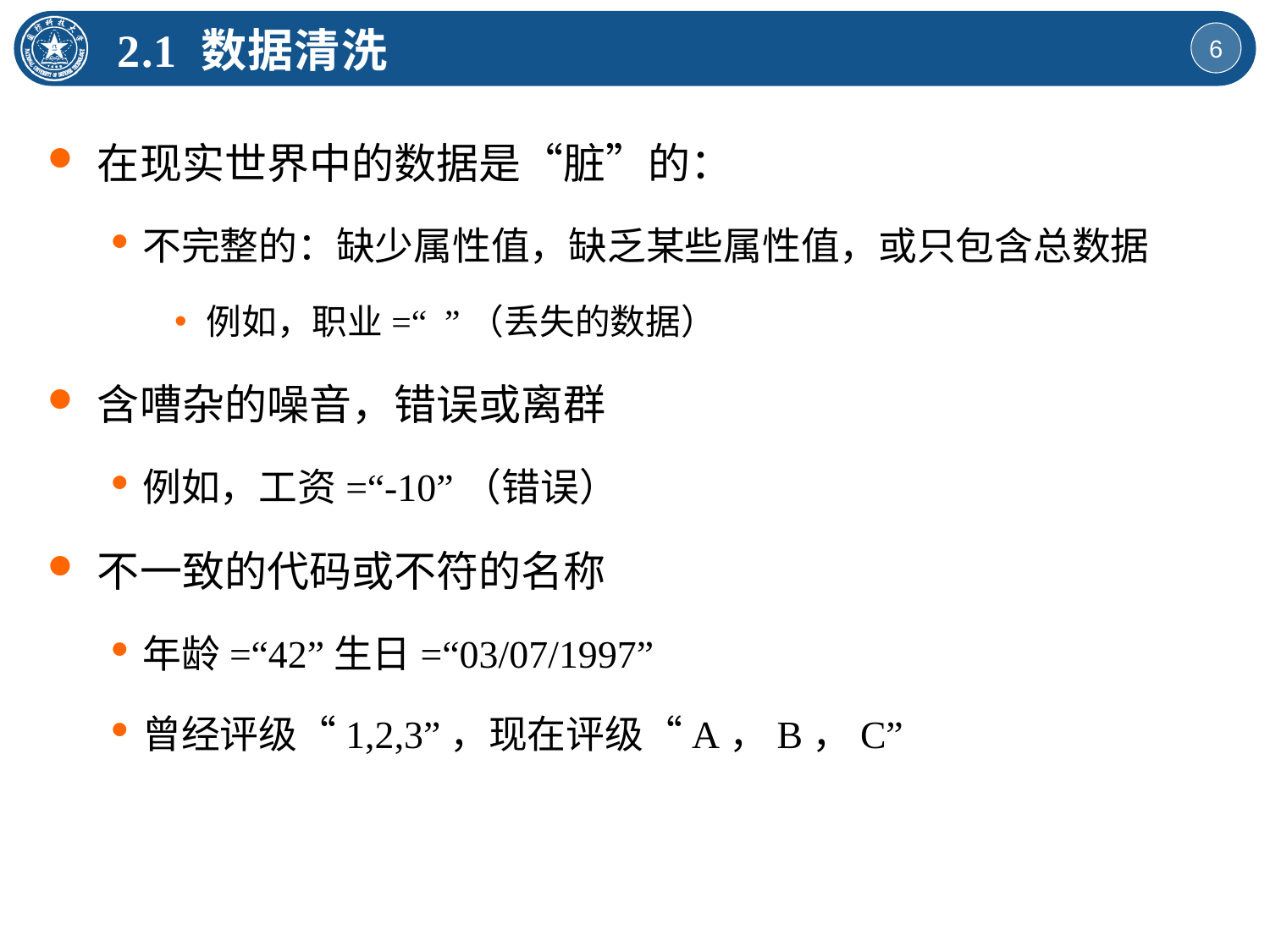

2.1 数据清洗
在现实世界中的数据是“脏”的：
不完整的：缺少属性值，缺乏某些属性值，或只包含总数据
例如，职业=“  ”（丢失的数据）
含嘈杂的噪音，错误或离群
例如，工资=“-10”（错误）
不一致的代码或不符的名称
年龄=“42”生日=“03/07/1997”
曾经评级“1,2,3”，现在评级“A，B，C”